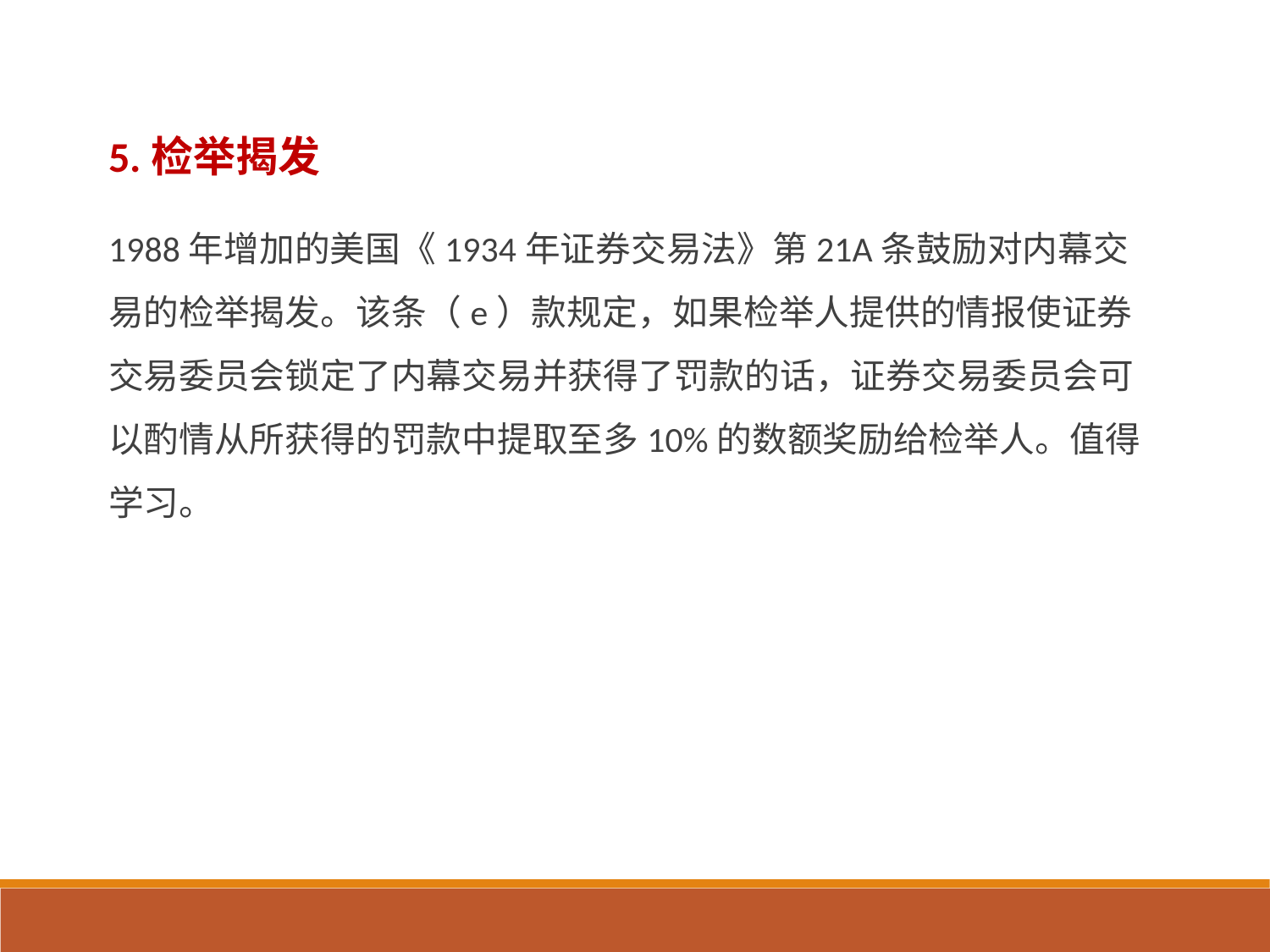

5.检举揭发
1988年增加的美国《1934年证券交易法》第21A条鼓励对内幕交易的检举揭发。该条（e）款规定，如果检举人提供的情报使证券交易委员会锁定了内幕交易并获得了罚款的话，证券交易委员会可以酌情从所获得的罚款中提取至多10%的数额奖励给检举人。值得学习。